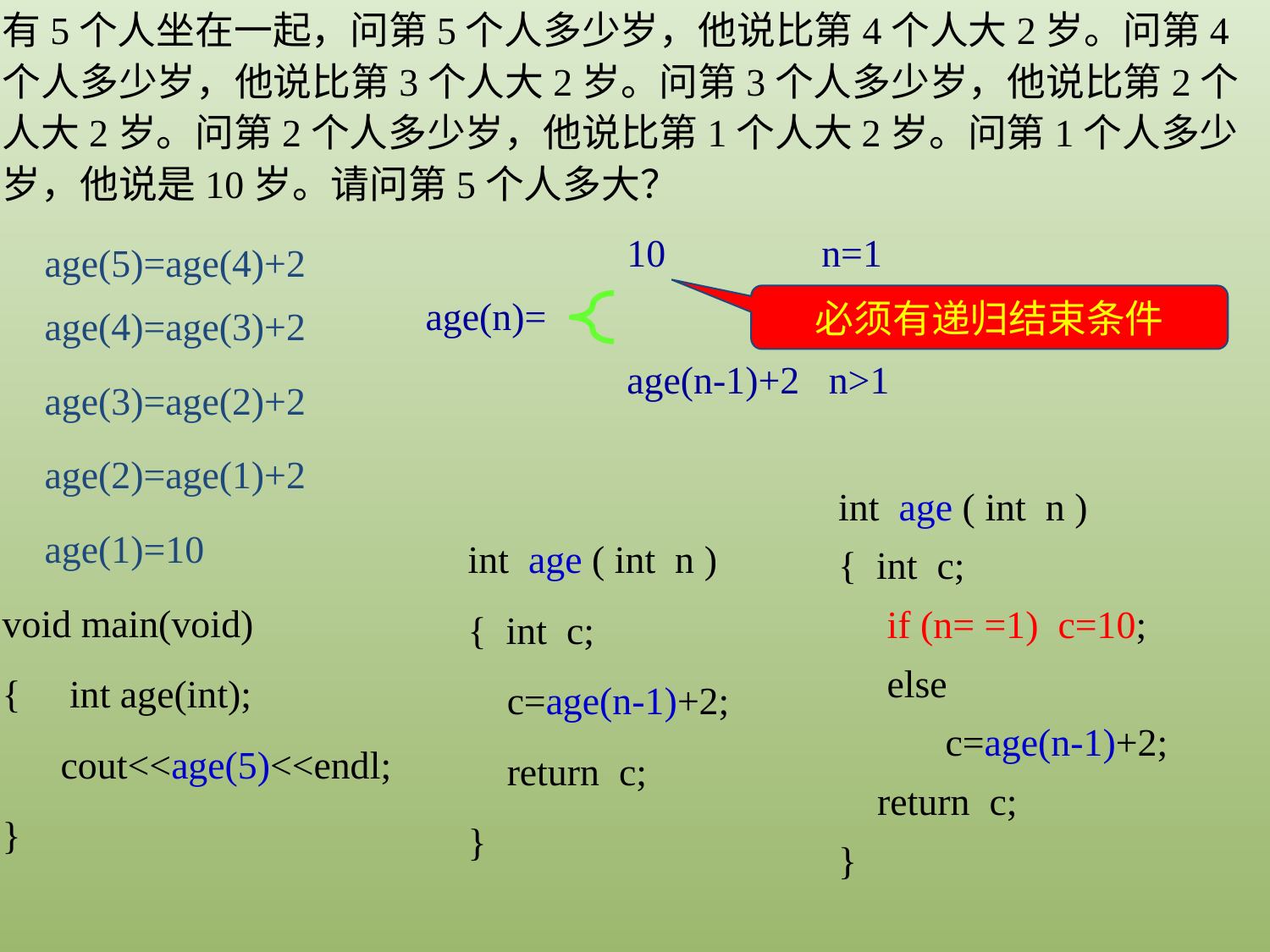

有5个人坐在一起，问第5个人多少岁，他说比第4个人大2岁。问第4个人多少岁，他说比第3个人大2岁。问第3个人多少岁，他说比第2个人大2岁。问第2个人多少岁，他说比第1个人大2岁。问第1个人多少岁，他说是10岁。请问第5个人多大？
10                n=1
age(n)=

age(n-1)+2   n>1
age(5)=age(4)+2
必须有递归结束条件
age(4)=age(3)+2
age(3)=age(2)+2
age(2)=age(1)+2
int  age ( int  n )
{  int  c;
     if (n= =1)  c=10;
     else
           c=age(n-1)+2;
    return  c;
}
age(1)=10
int  age ( int  n )
{  int  c;
    c=age(n-1)+2;
    return  c;
}
void main(void)
{     int age(int);
      cout<<age(5)<<endl;
}
209